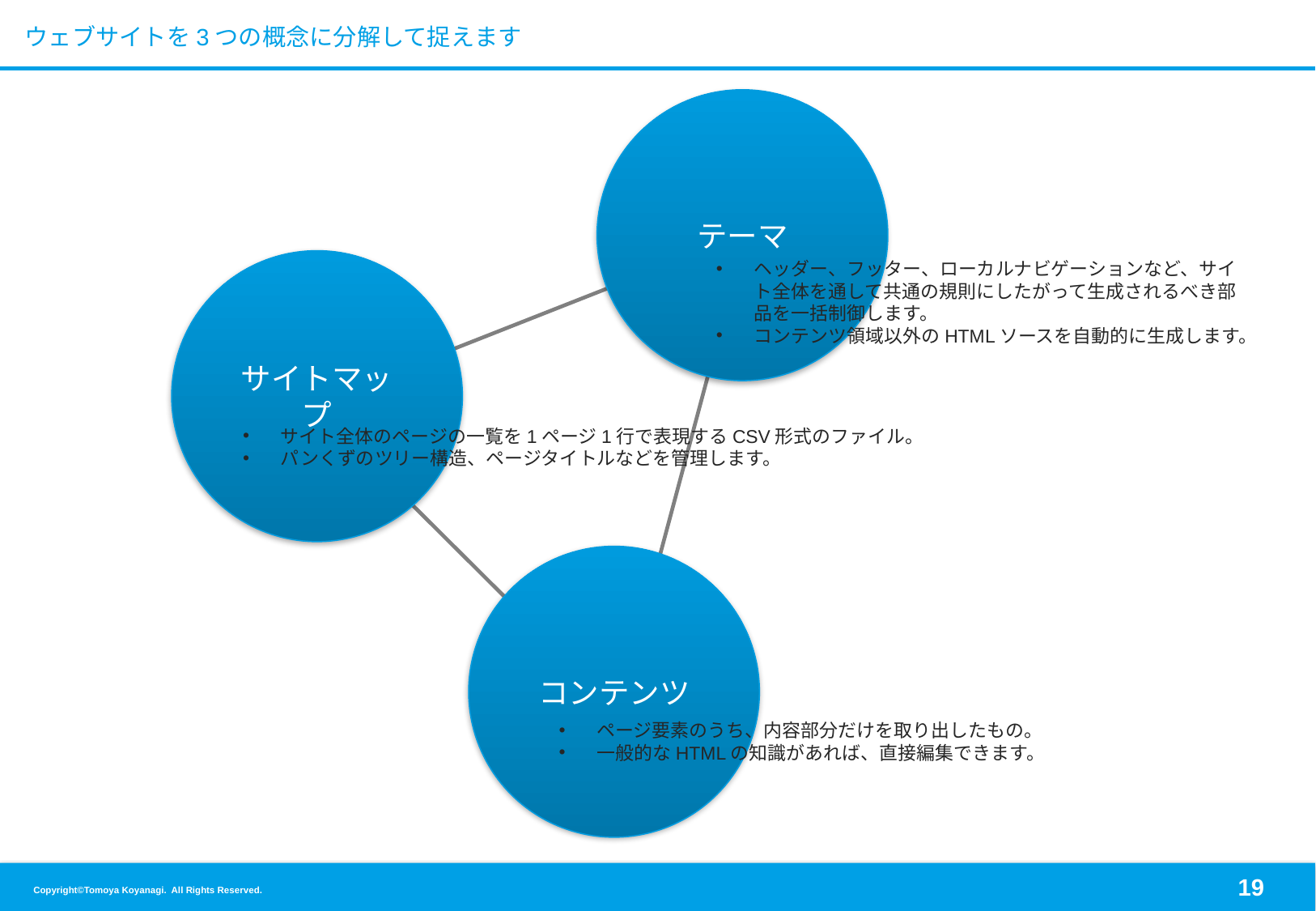

# ウェブサイトを3つの概念に分解して捉えます
テーマ
サイトマップ
ヘッダー、フッター、ローカルナビゲーションなど、サイト全体を通して共通の規則にしたがって生成されるべき部品を一括制御します。
コンテンツ領域以外のHTMLソースを自動的に生成します。
サイト全体のページの一覧を1ページ1行で表現するCSV形式のファイル。
パンくずのツリー構造、ページタイトルなどを管理します。
コンテンツ
ページ要素のうち、内容部分だけを取り出したもの。
一般的なHTMLの知識があれば、直接編集できます。
19